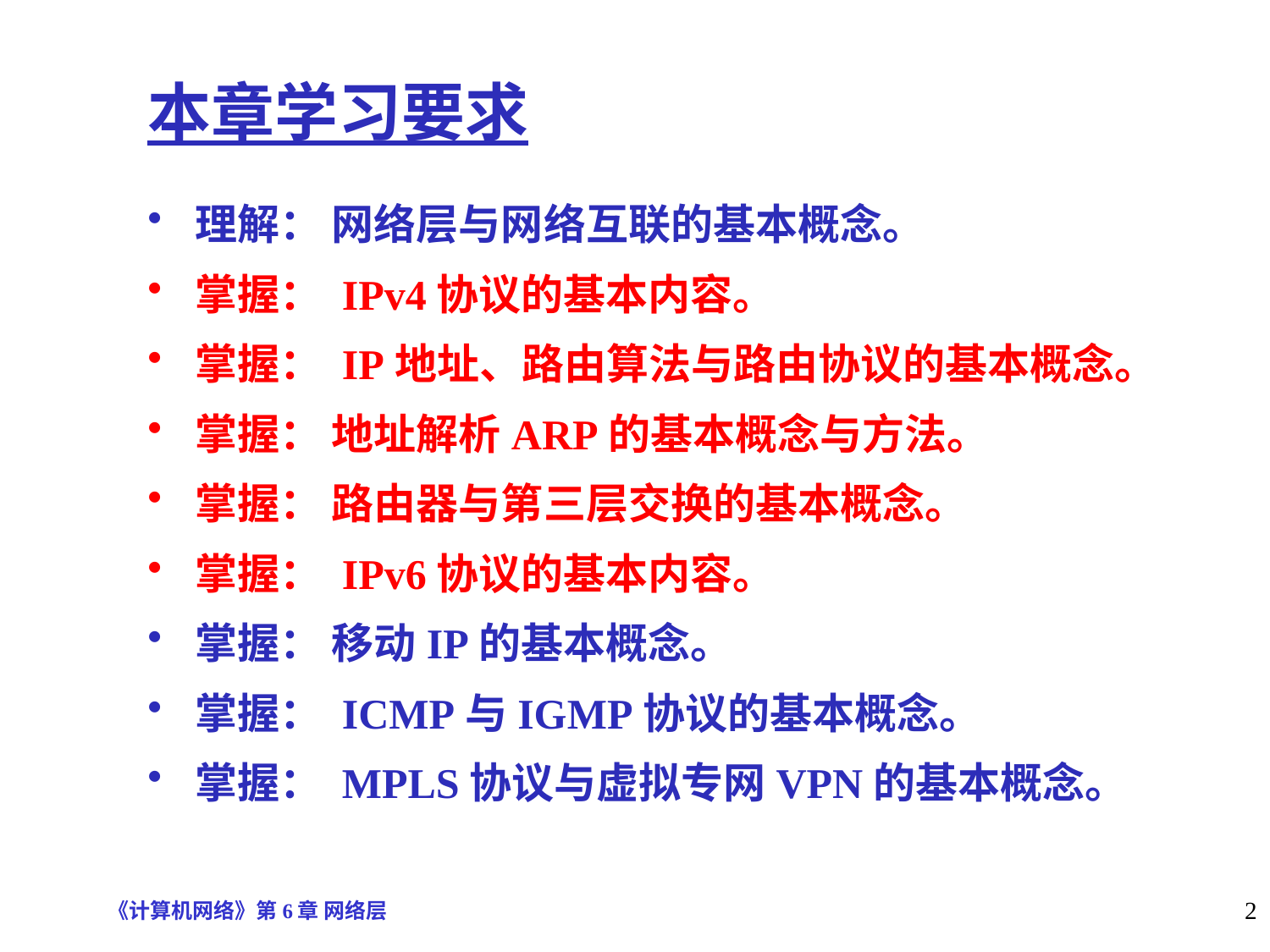

本章学习要求

理解： 网络层与网络互联的基本概念。
掌握： IPv4协议的基本内容。
掌握： IP地址、路由算法与路由协议的基本概念。
掌握： 地址解析ARP的基本概念与方法。
掌握： 路由器与第三层交换的基本概念。
掌握： IPv6协议的基本内容。
掌握： 移动IP的基本概念。
掌握： ICMP与IGMP协议的基本概念。
掌握： MPLS协议与虚拟专网VPN的基本概念。

《计算机网络》第6章 网络层
2